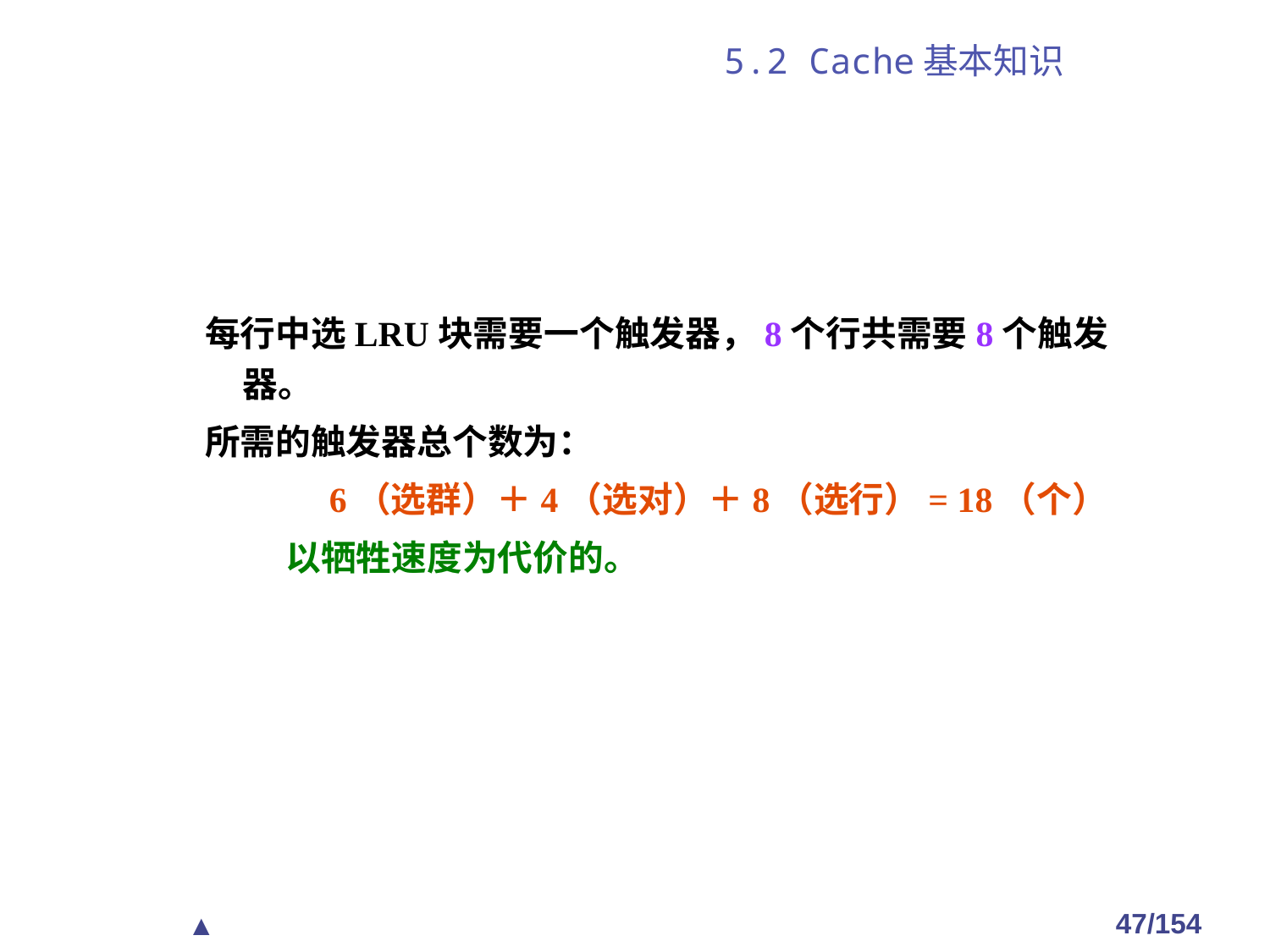

# 5.2 Cache基本知识
每行中选LRU块需要一个触发器，8个行共需要8个触发器。
所需的触发器总个数为：
              6（选群）＋4（选对）＋8（选行）= 18（个）
         以牺牲速度为代价的。